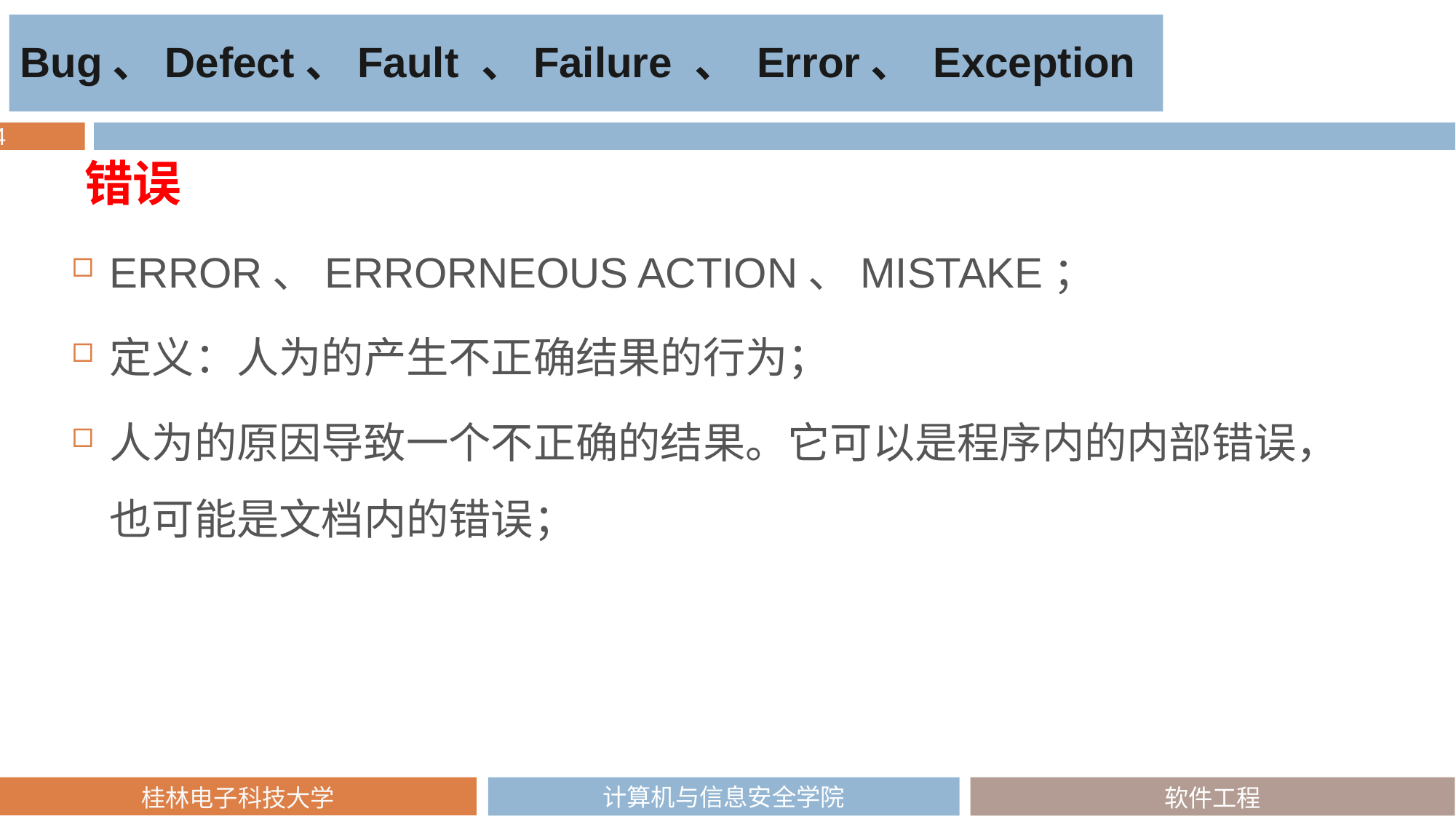

Bug、Defect、Fault 、Failure 、 Error、 Exception
# 相关术语
错误
ERROR、ERRORNEOUS ACTION、MISTAKE；
定义：人为的产生不正确结果的行为；
人为的原因导致一个不正确的结果。它可以是程序内的内部错误，也可能是文档内的错误；